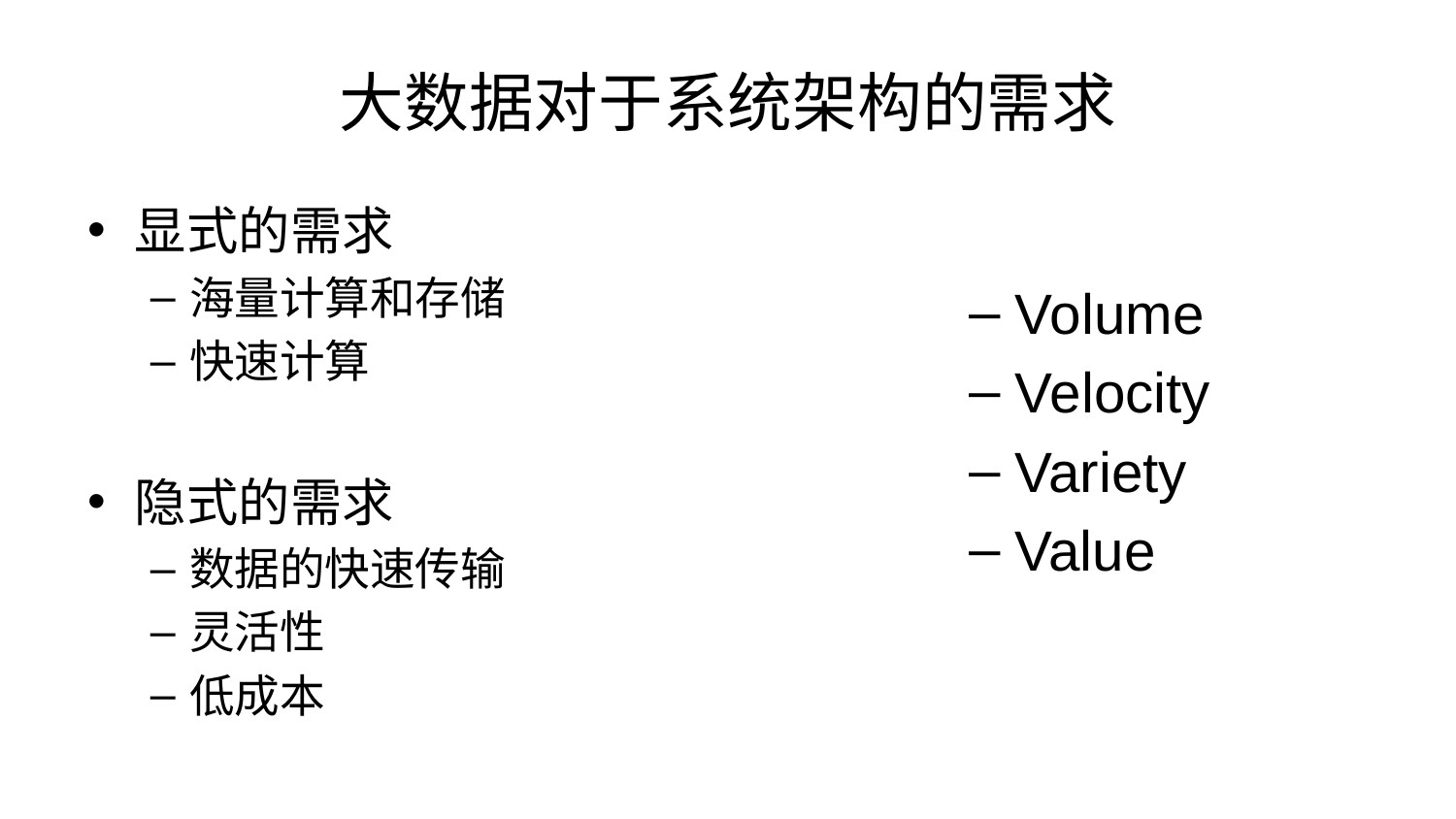

# 大数据对于系统架构的需求
显式的需求
海量计算和存储
快速计算

隐式的需求
数据的快速传输
灵活性
低成本

Volume
Velocity
Variety
Value